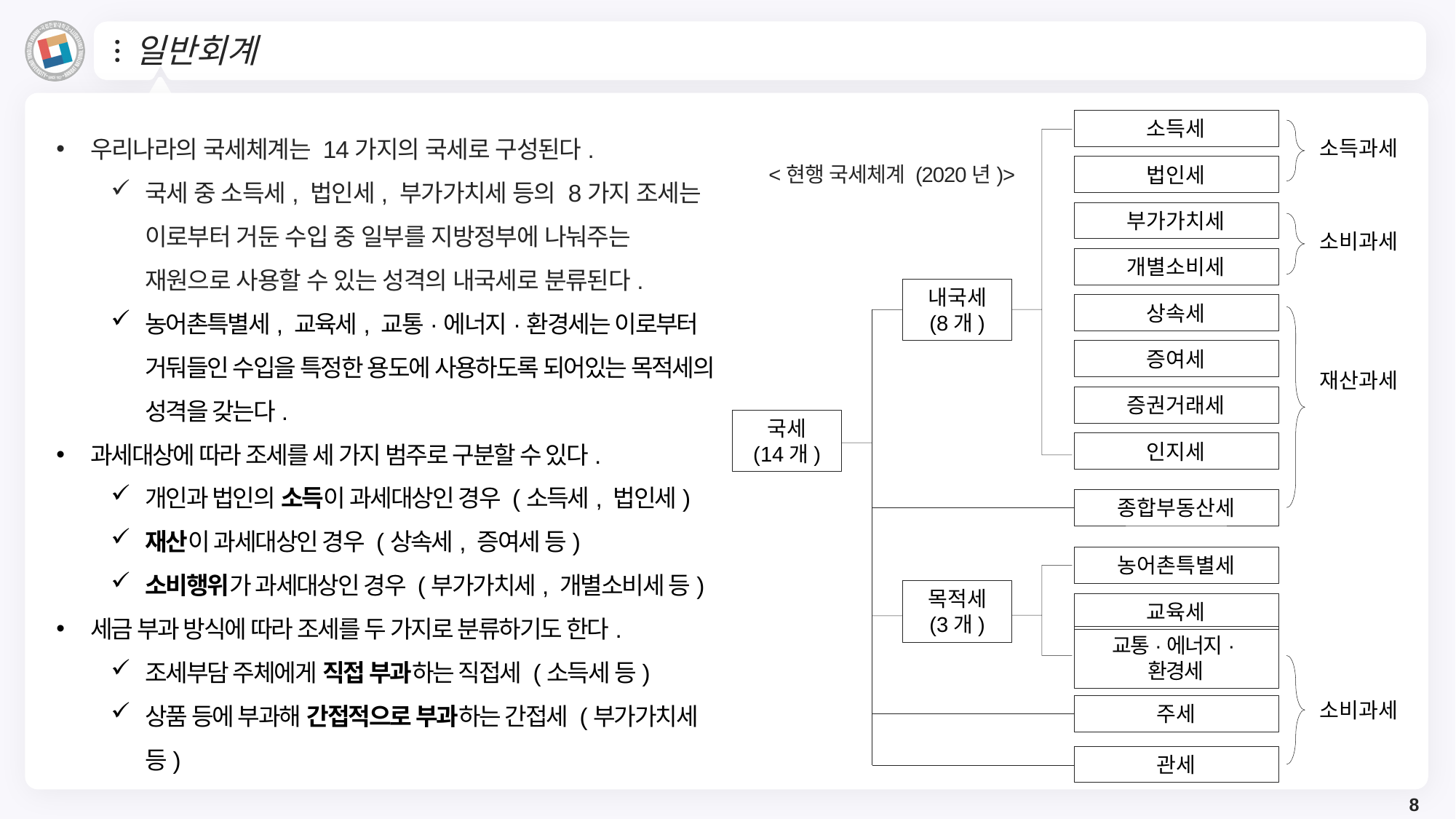

# 일반회계
소득세
우리나라의 국세체계는 14가지의 국세로 구성된다.
국세 중 소득세, 법인세, 부가가치세 등의 8가지 조세는 이로부터 거둔 수입 중 일부를 지방정부에 나눠주는 재원으로 사용할 수 있는 성격의 내국세로 분류된다.
농어촌특별세, 교육세, 교통·에너지·환경세는 이로부터 거둬들인 수입을 특정한 용도에 사용하도록 되어있는 목적세의 성격을 갖는다.
과세대상에 따라 조세를 세 가지 범주로 구분할 수 있다.
개인과 법인의 소득이 과세대상인 경우 (소득세, 법인세)
재산이 과세대상인 경우 (상속세, 증여세 등)
소비행위가 과세대상인 경우 (부가가치세, 개별소비세 등)
세금 부과 방식에 따라 조세를 두 가지로 분류하기도 한다.
조세부담 주체에게 직접 부과하는 직접세 (소득세 등)
상품 등에 부과해 간접적으로 부과하는 간접세 (부가가치세 등)

소득과세
<현행 국세체계 (2020년)>
법인세
부가가치세

소비과세
개별소비세
내국세
(8개)
상속세

증여세
재산과세
증권거래세
국세
(14개)
인지세
종합부동산세
농어촌특별세

목적세
(3개)
교육세
교통·에너지·환경세

소비과세
주세
관세
8